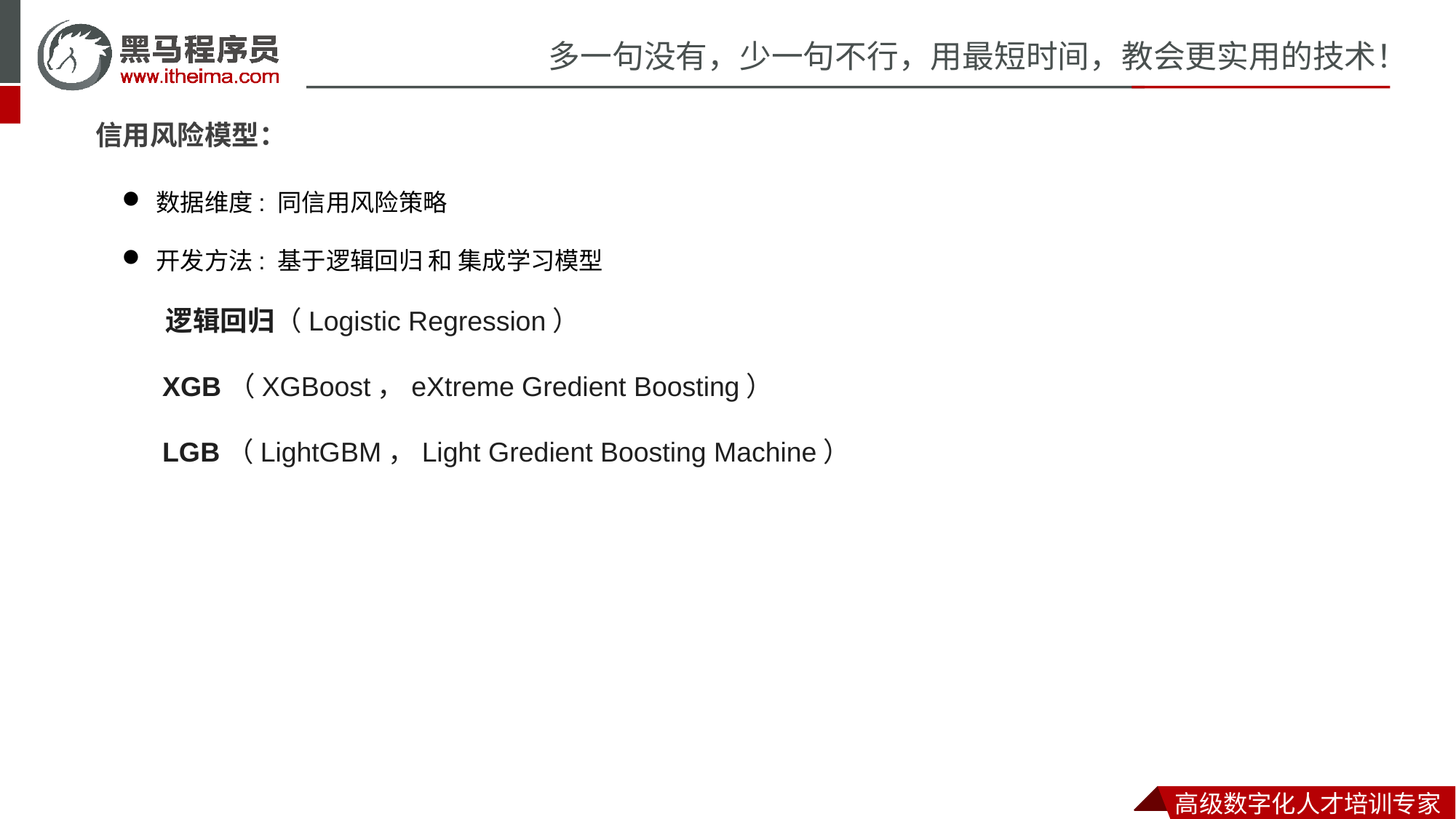

信用风险模型：

数据维度: 同信用风险策略

开发方法: 基于逻辑回归 和 集成学习模型

      逻辑回归（Logistic Regression）

      XGB（XGBoost，eXtreme Gredient Boosting）

      LGB（LightGBM，Light Gredient Boosting Machine）